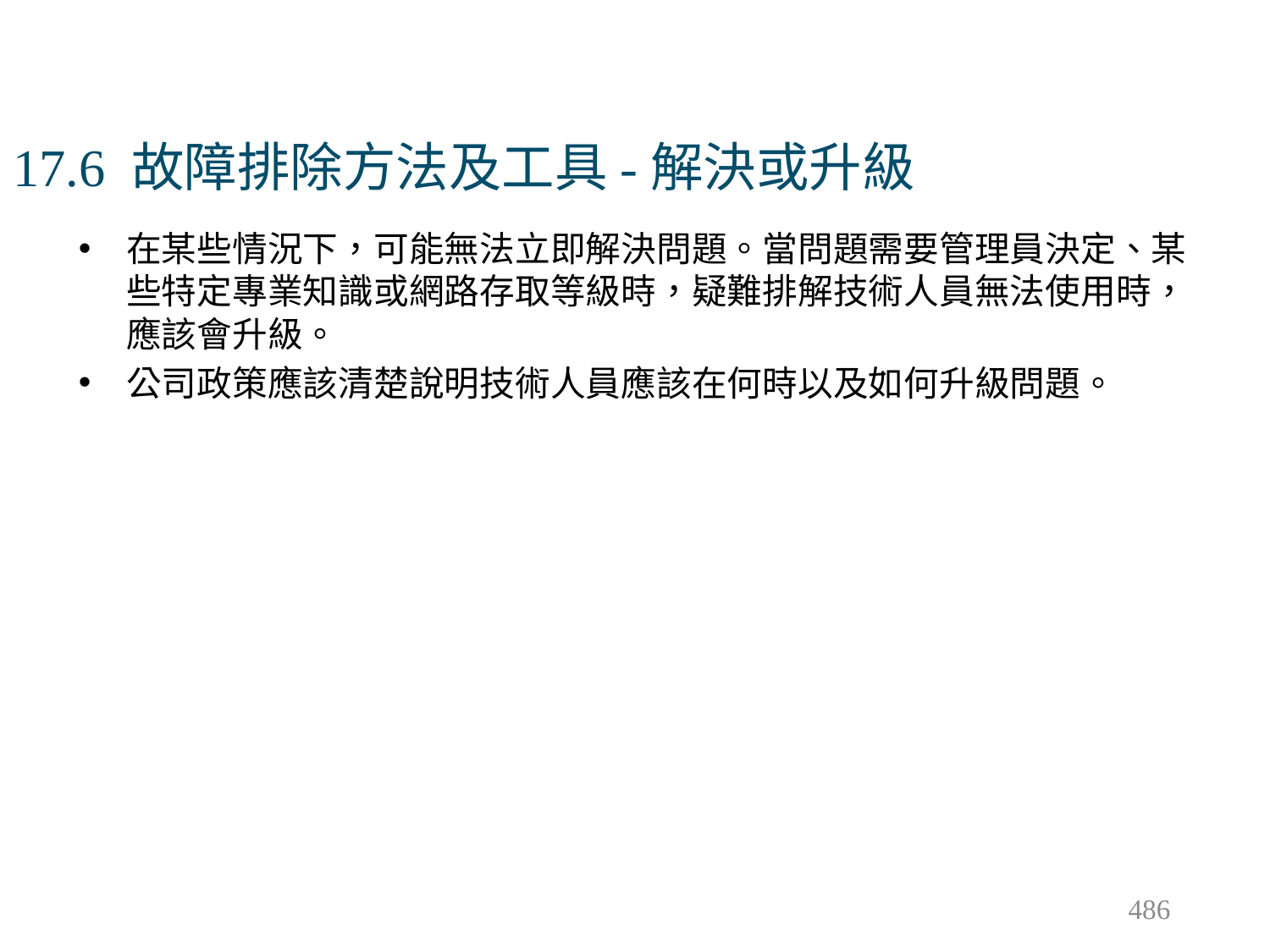

# 17.6 故障排除方法及工具-解決或升級
在某些情況下，可能無法立即解決問題。當問題需要管理員決定、某些特定專業知識或網路存取等級時，疑難排解技術人員無法使用時，應該會升級。
公司政策應該清楚說明技術人員應該在何時以及如何升級問題。

486